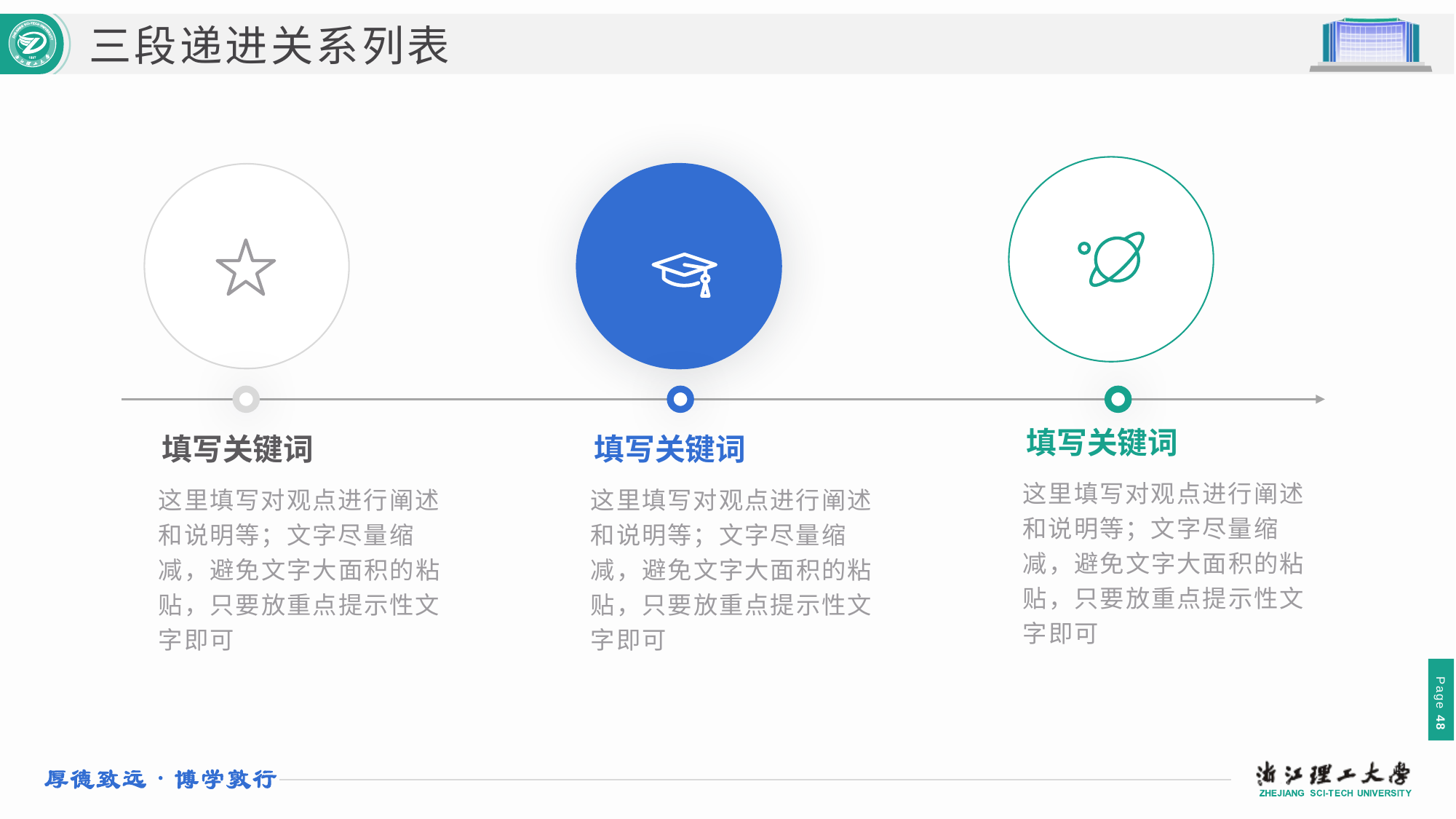

三段递进关系列表

填写关键词
填写关键词
填写关键词
这里填写对观点进行阐述和说明等；文字尽量缩减，避免文字大面积的粘贴，只要放重点提示性文字即可
这里填写对观点进行阐述和说明等；文字尽量缩减，避免文字大面积的粘贴，只要放重点提示性文字即可
这里填写对观点进行阐述和说明等；文字尽量缩减，避免文字大面积的粘贴，只要放重点提示性文字即可